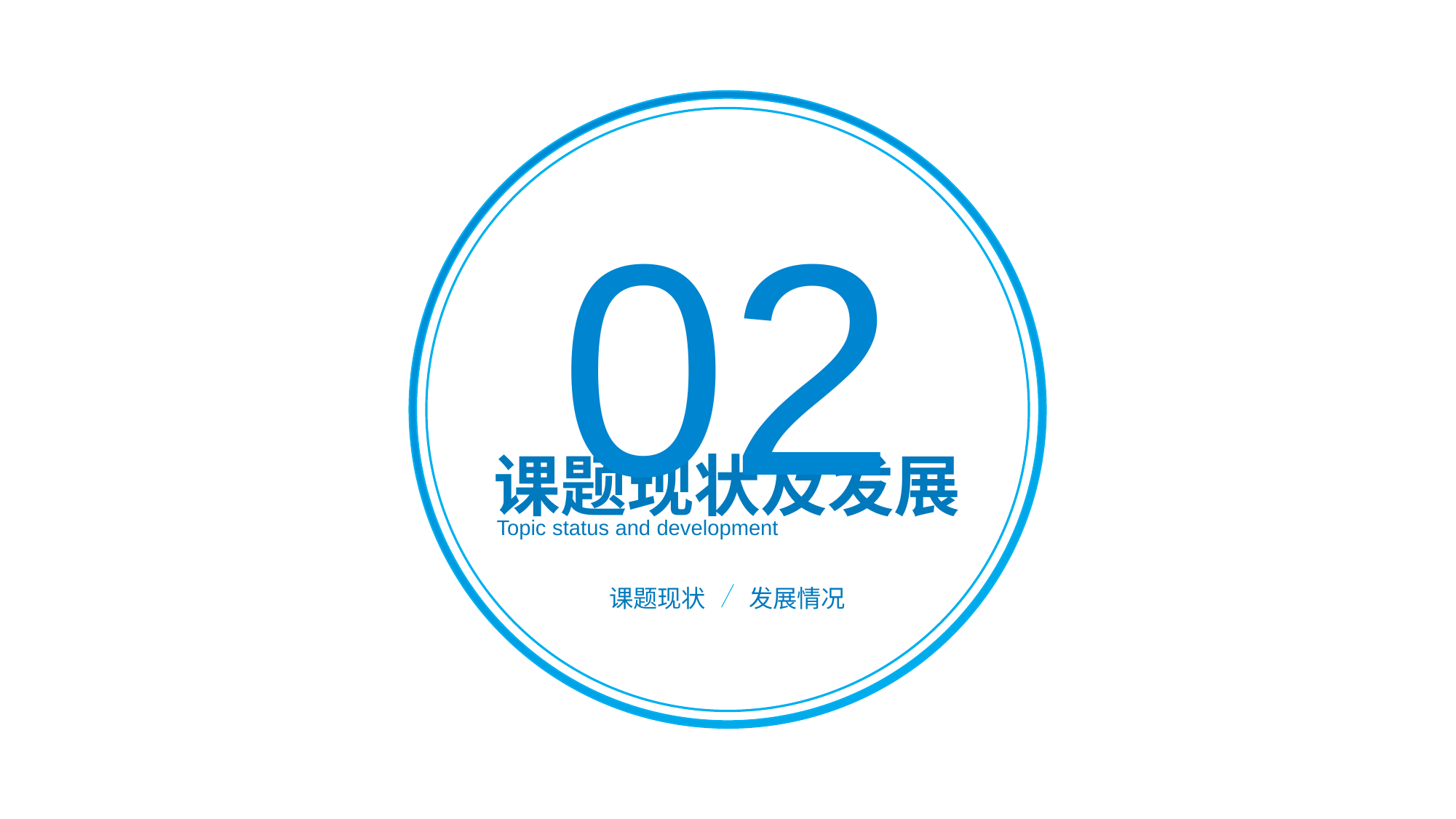

02

课题现状及发展
Topic status and development
课题现状
发展情况